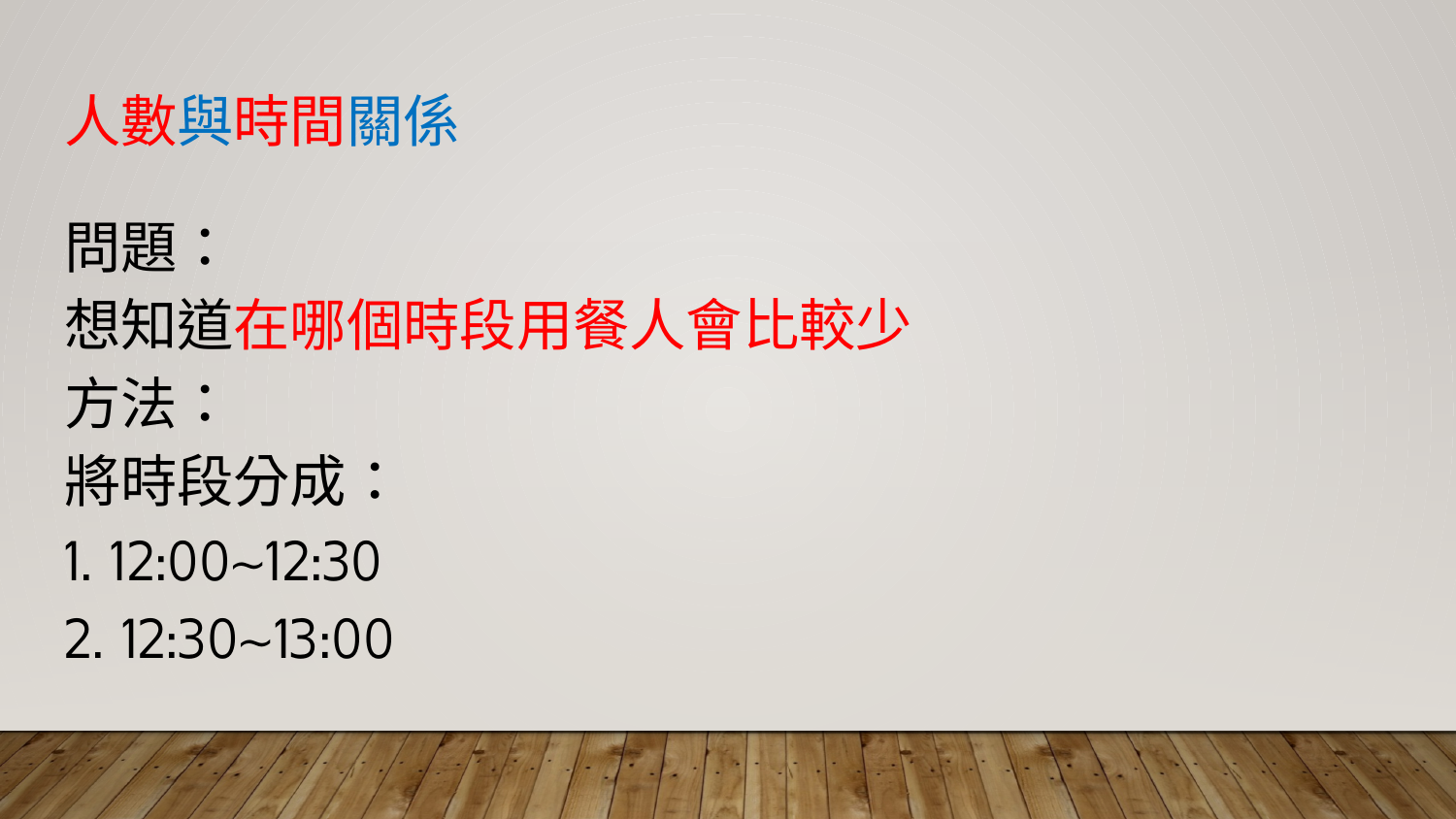

# 人數與時間關係
問題：
想知道在哪個時段用餐人會比較少
方法：
將時段分成：
1. 12:00~12:30
2. 12:30~13:00